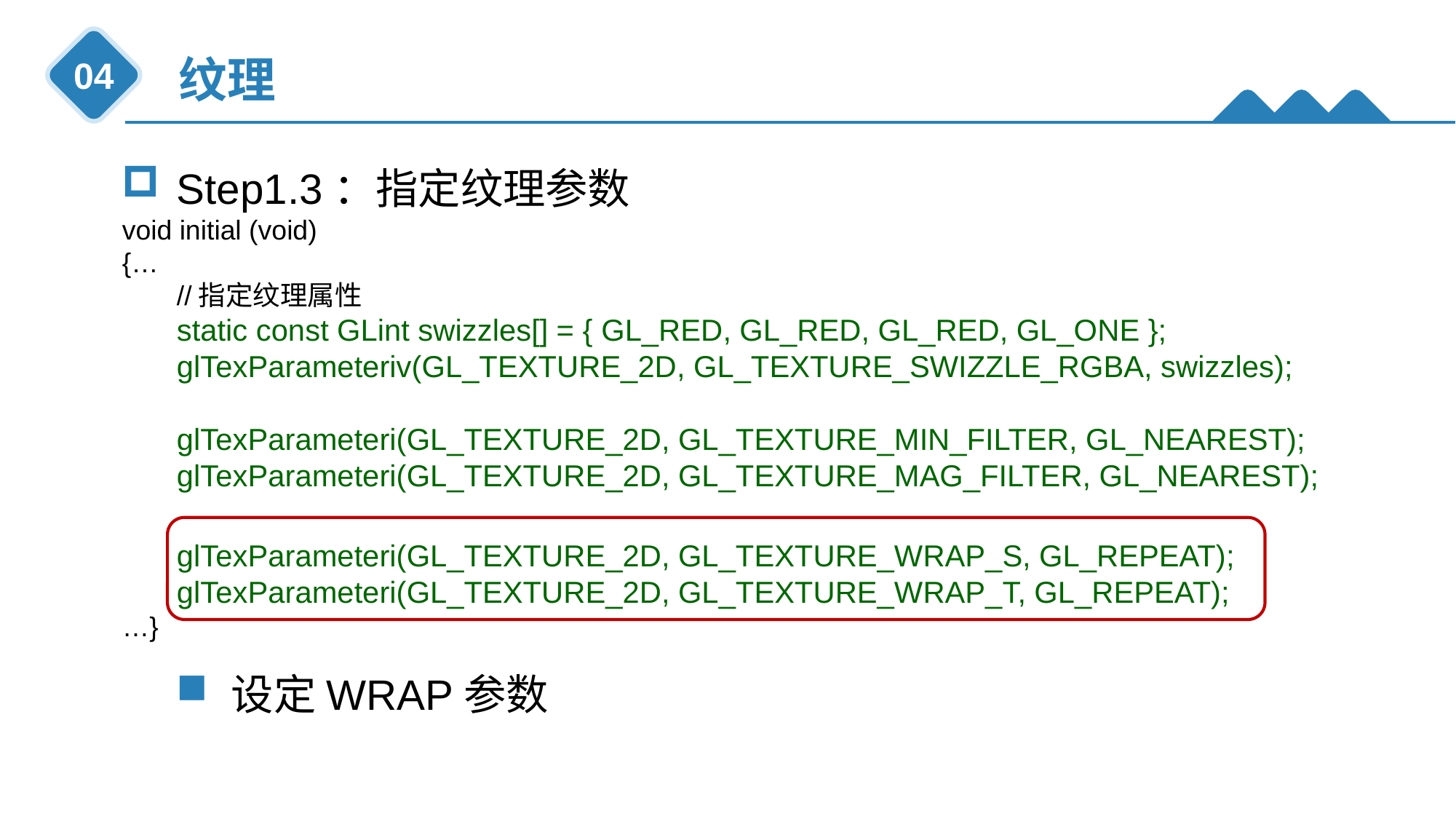

纹理
04

Step1.3：指定纹理参数
void initial (void)
{…
//指定纹理属性
static const GLint swizzles[] = { GL_RED, GL_RED, GL_RED, GL_ONE };
glTexParameteriv(GL_TEXTURE_2D, GL_TEXTURE_SWIZZLE_RGBA, swizzles);
glTexParameteri(GL_TEXTURE_2D, GL_TEXTURE_MIN_FILTER, GL_NEAREST);
glTexParameteri(GL_TEXTURE_2D, GL_TEXTURE_MAG_FILTER, GL_NEAREST);

glTexParameteri(GL_TEXTURE_2D, GL_TEXTURE_WRAP_S, GL_REPEAT);
glTexParameteri(GL_TEXTURE_2D, GL_TEXTURE_WRAP_T, GL_REPEAT);
…}
设定WRAP参数